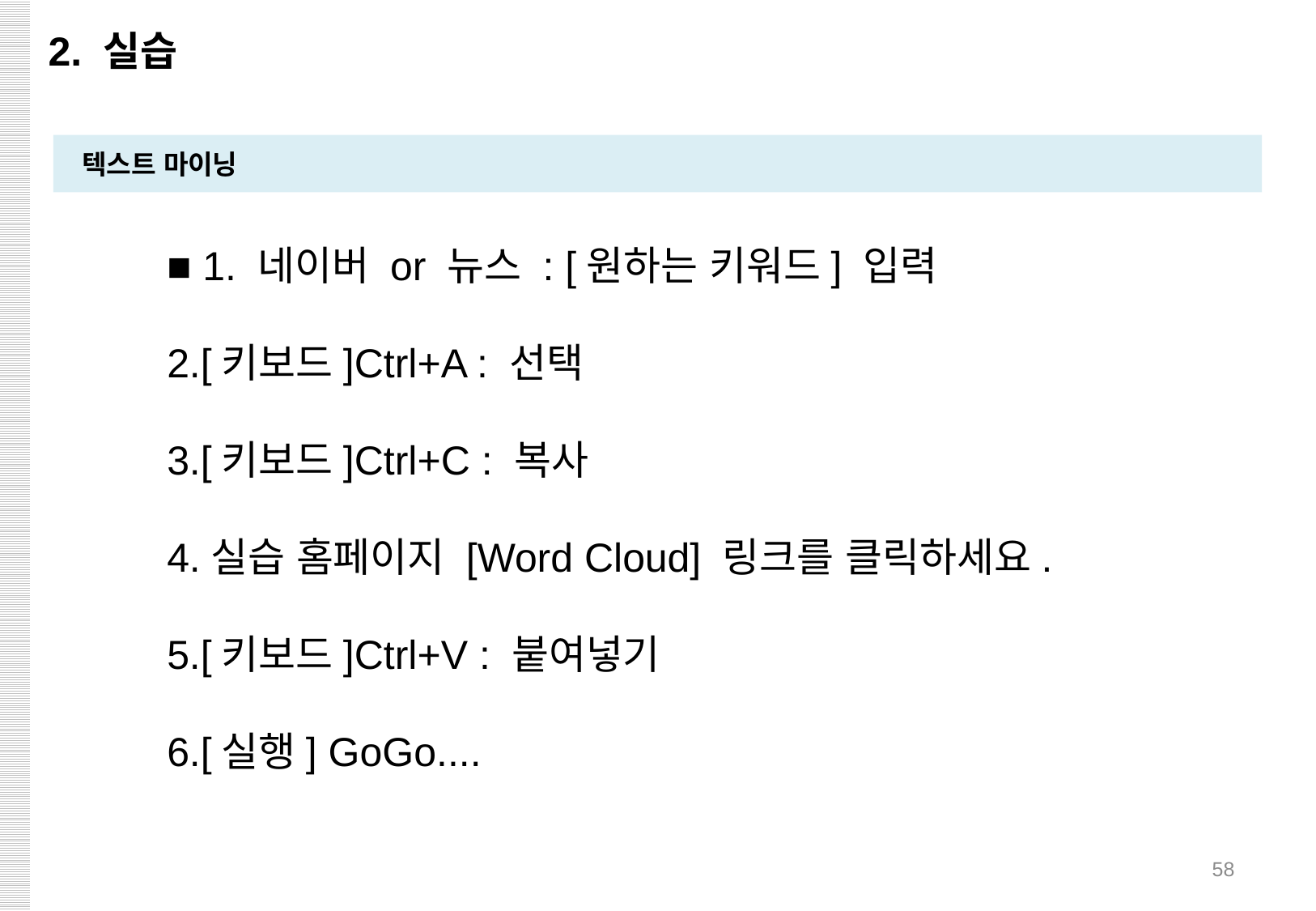

2. 실습
텍스트 마이닝
■ 1. 네이버 or 뉴스 : [원하는 키워드] 입력

2.[키보드]Ctrl+A : 선택

3.[키보드]Ctrl+C : 복사

4.실습 홈페이지 [Word Cloud] 링크를 클릭하세요.

5.[키보드]Ctrl+V : 붙여넣기

6.[실행] GoGo....